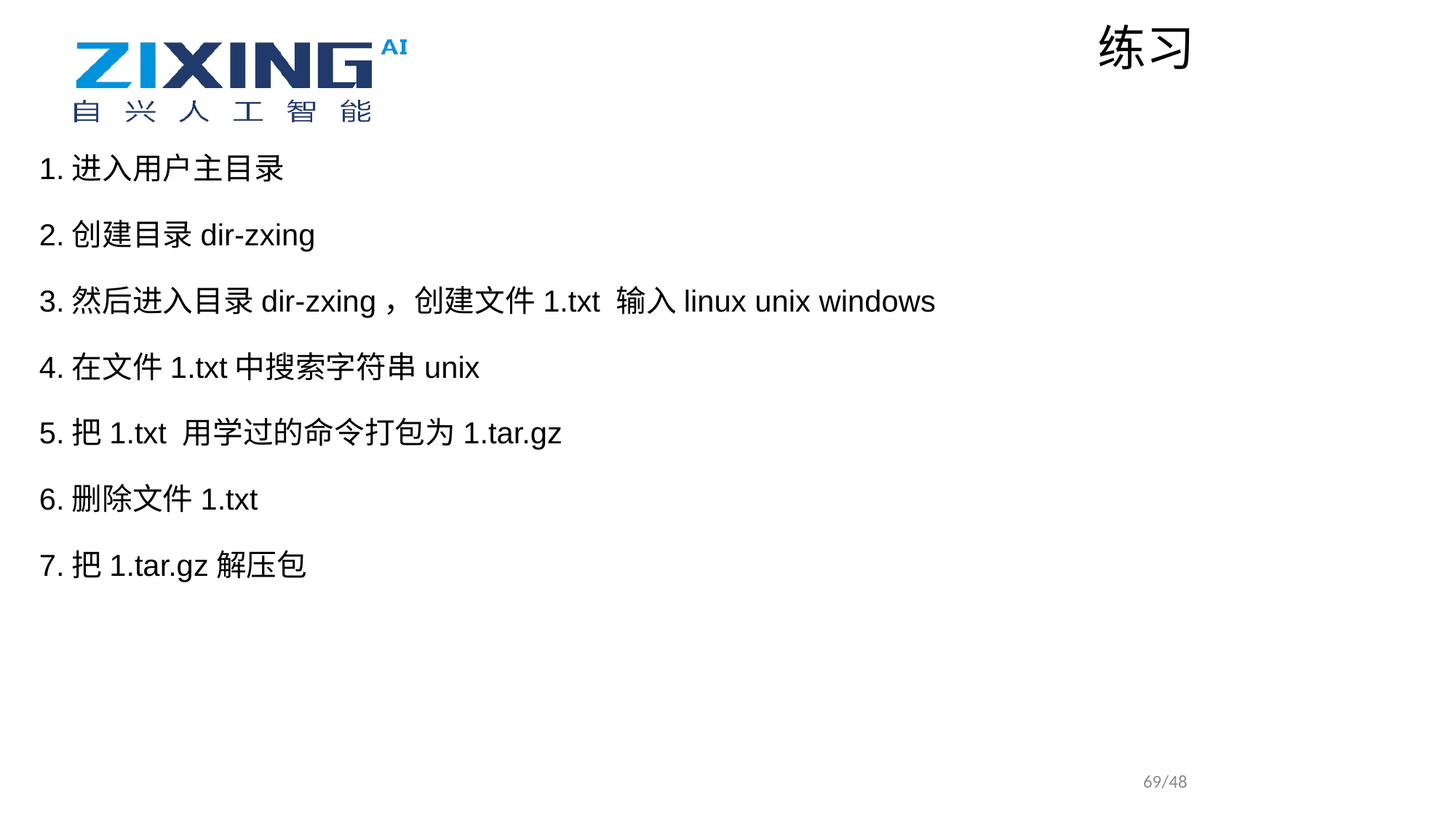

练习
1.进入用户主目录
2.创建目录dir-zxing
3.然后进入目录dir-zxing，创建文件1.txt 输入linux unix windows
4.在文件1.txt中搜索字符串unix
5.把1.txt 用学过的命令打包为1.tar.gz
6.删除文件1.txt
7.把1.tar.gz解压包
69/48